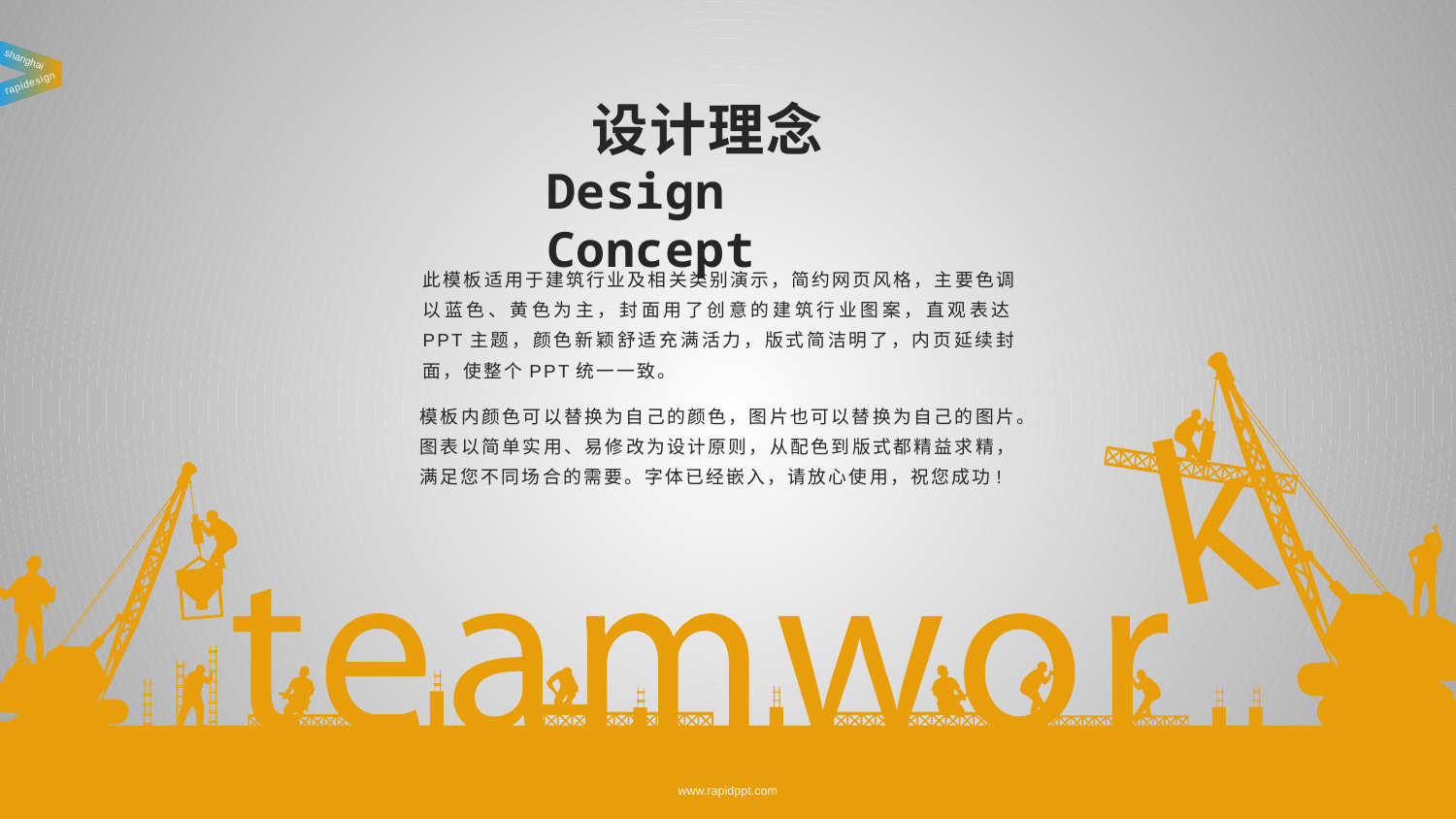

shanghai
rapidesign
设计理念
Design Concept
此模板适用于建筑行业及相关类别演示，简约网页风格，主要色调以蓝色、黄色为主，封面用了创意的建筑行业图案，直观表达PPT主题，颜色新颖舒适充满活力，版式简洁明了，内页延续封面，使整个PPT统一一致。
模板内颜色可以替换为自己的颜色，图片也可以替换为自己的图片。图表以简单实用、易修改为设计原则，从配色到版式都精益求精，满足您不同场合的需要。字体已经嵌入，请放心使用，祝您成功!

www.rapidppt.com